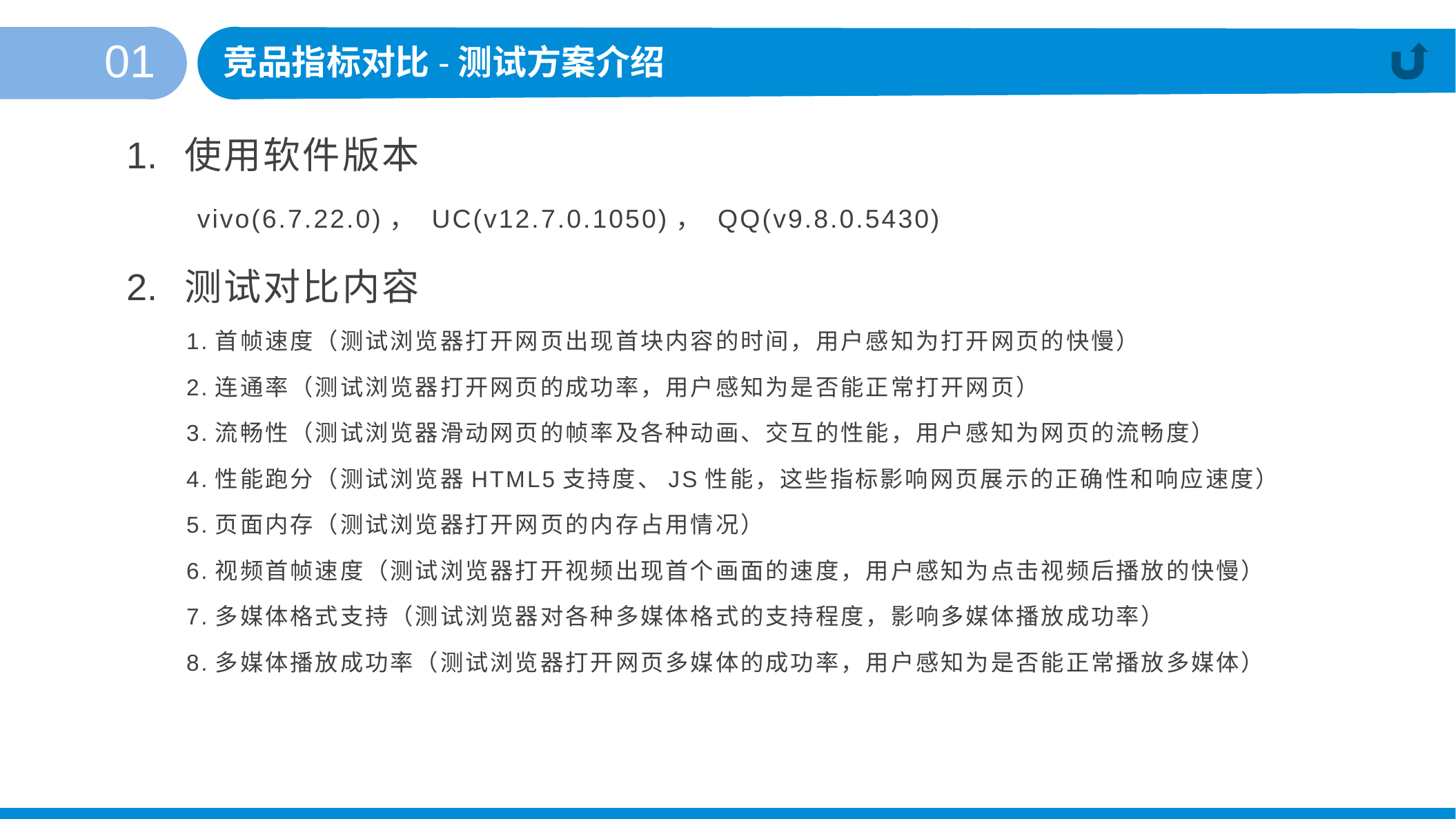

01

竞品指标对比-测试方案介绍

使用软件版本
       vivo(6.7.22.0)， UC(v12.7.0.1050)， QQ(v9.8.0.5430)
测试对比内容
       1.首帧速度（测试浏览器打开网页出现首块内容的时间，用户感知为打开网页的快慢）
       2.连通率（测试浏览器打开网页的成功率，用户感知为是否能正常打开网页）
       3.流畅性（测试浏览器滑动网页的帧率及各种动画、交互的性能，用户感知为网页的流畅度）
       4.性能跑分（测试浏览器HTML5支持度、JS性能，这些指标影响网页展示的正确性和响应速度）
       5.页面内存（测试浏览器打开网页的内存占用情况）
       6.视频首帧速度（测试浏览器打开视频出现首个画面的速度，用户感知为点击视频后播放的快慢）
       7.多媒体格式支持（测试浏览器对各种多媒体格式的支持程度，影响多媒体播放成功率）
       8.多媒体播放成功率（测试浏览器打开网页多媒体的成功率，用户感知为是否能正常播放多媒体）